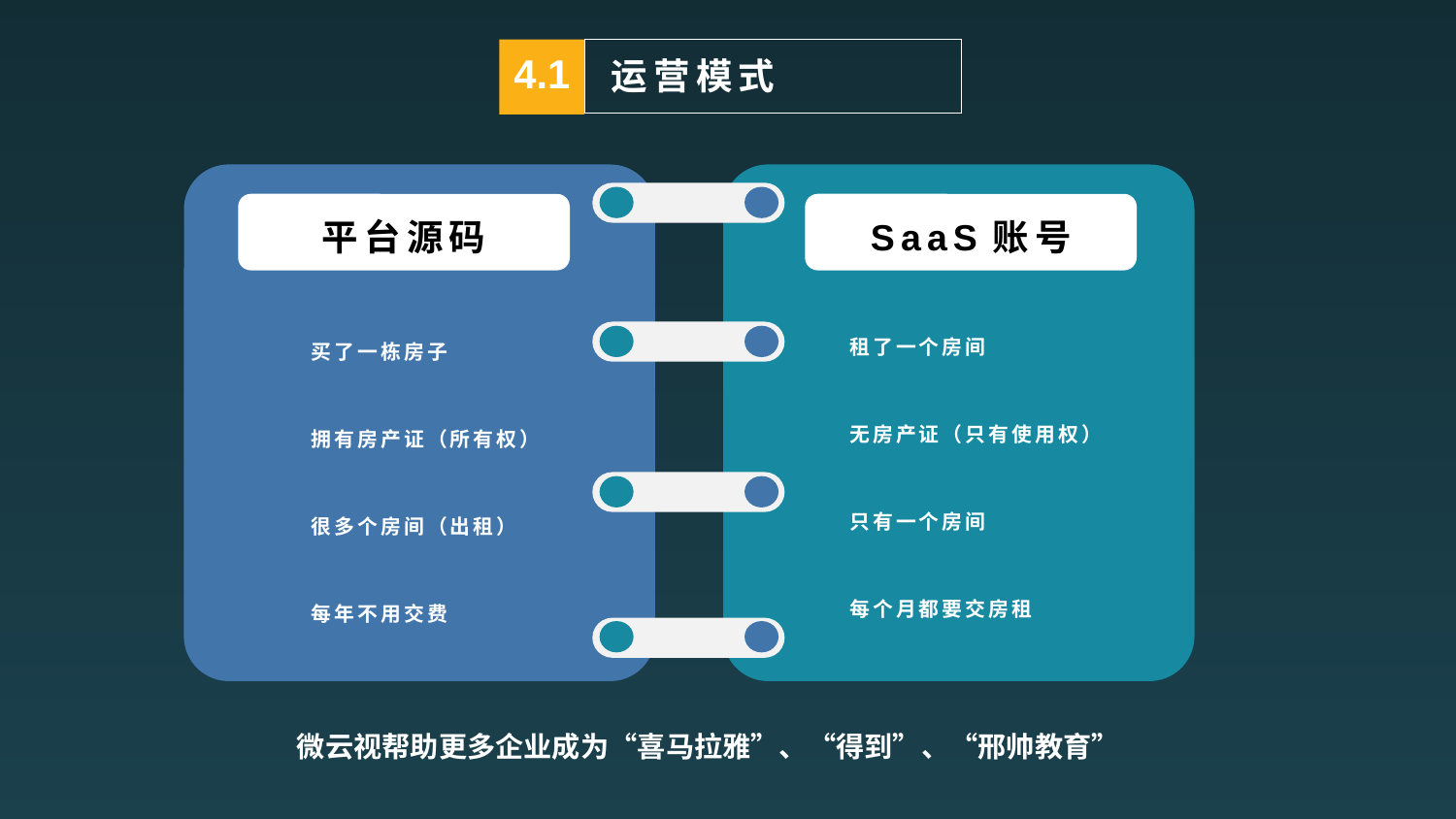

4.1
运营模式

平台源码
SaaS账号
租了一个房间
无房产证（只有使用权）
只有一个房间
每个月都要交房租
买了一栋房子
拥有房产证（所有权）
很多个房间（出租）
每年不用交费

微云视帮助更多企业成为“喜马拉雅”、“得到”、“邢帅教育”